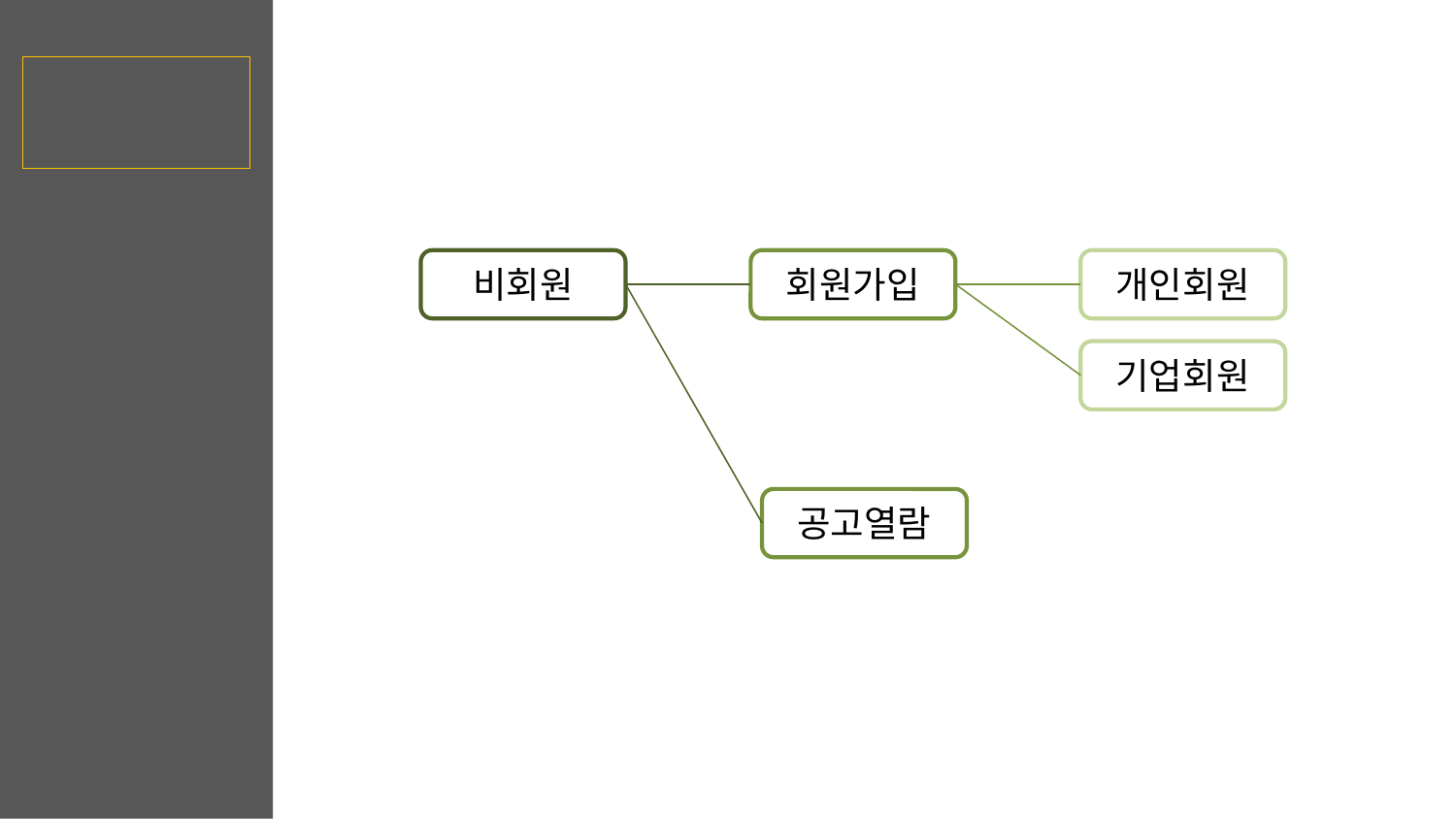

4-4 사이트맵
비회원
회원가입
개인회원
기업회원
공고열람